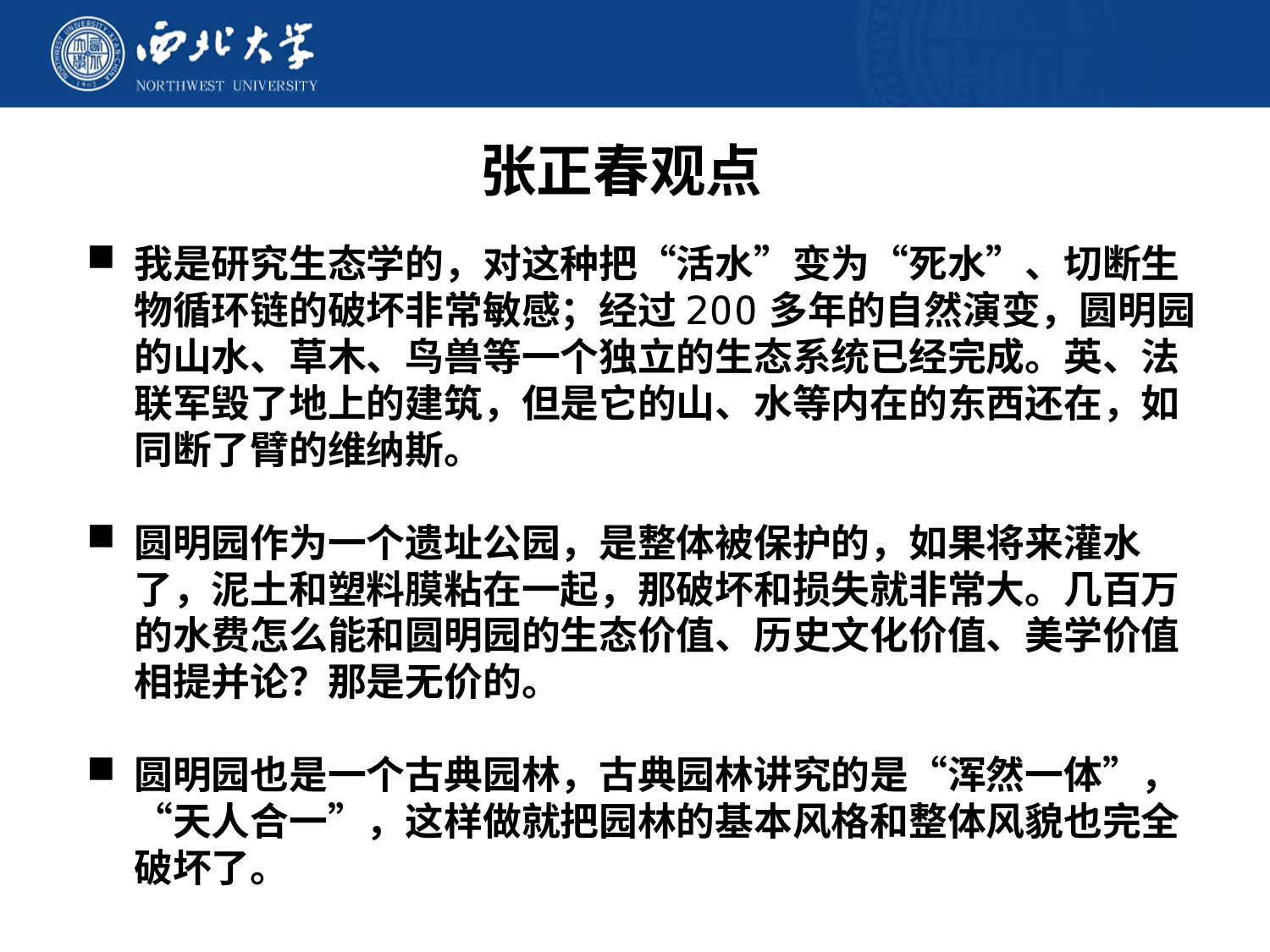

张正春观点
我是研究生态学的，对这种把“活水”变为“死水”、切断生物循环链的破坏非常敏感；经过200多年的自然演变，圆明园的山水、草木、鸟兽等一个独立的生态系统已经完成。英、法联军毁了地上的建筑，但是它的山、水等内在的东西还在，如同断了臂的维纳斯。

圆明园作为一个遗址公园，是整体被保护的，如果将来灌水了，泥土和塑料膜粘在一起，那破坏和损失就非常大。几百万的水费怎么能和圆明园的生态价值、历史文化价值、美学价值相提并论？那是无价的。

圆明园也是一个古典园林，古典园林讲究的是“浑然一体”，“天人合一”，这样做就把园林的基本风格和整体风貌也完全破坏了。